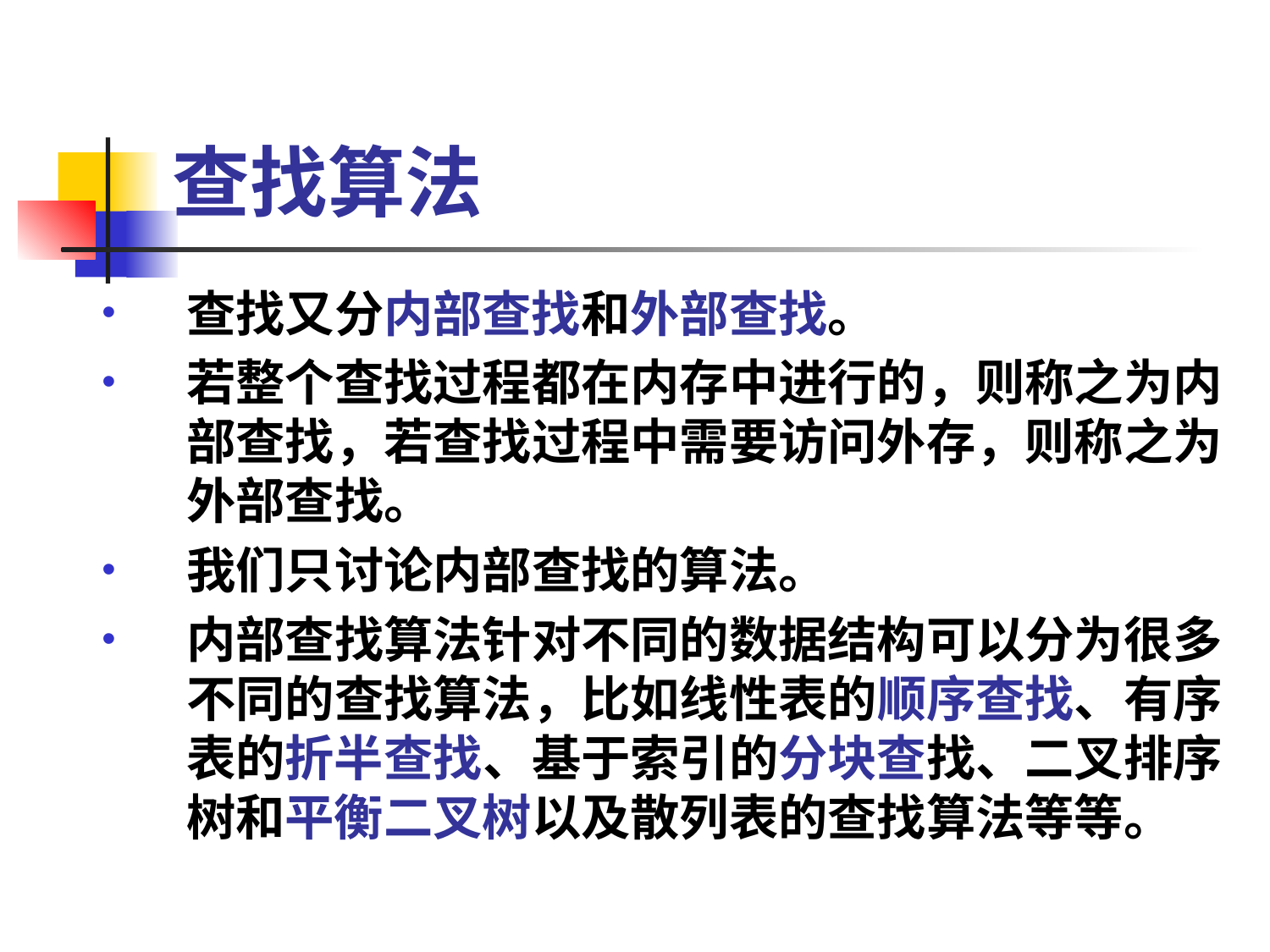

# 查找算法
查找又分内部查找和外部查找。
若整个查找过程都在内存中进行的，则称之为内部查找，若查找过程中需要访问外存，则称之为外部查找。
我们只讨论内部查找的算法。
内部查找算法针对不同的数据结构可以分为很多不同的查找算法，比如线性表的顺序查找、有序表的折半查找、基于索引的分块查找、二叉排序树和平衡二叉树以及散列表的查找算法等等。
6